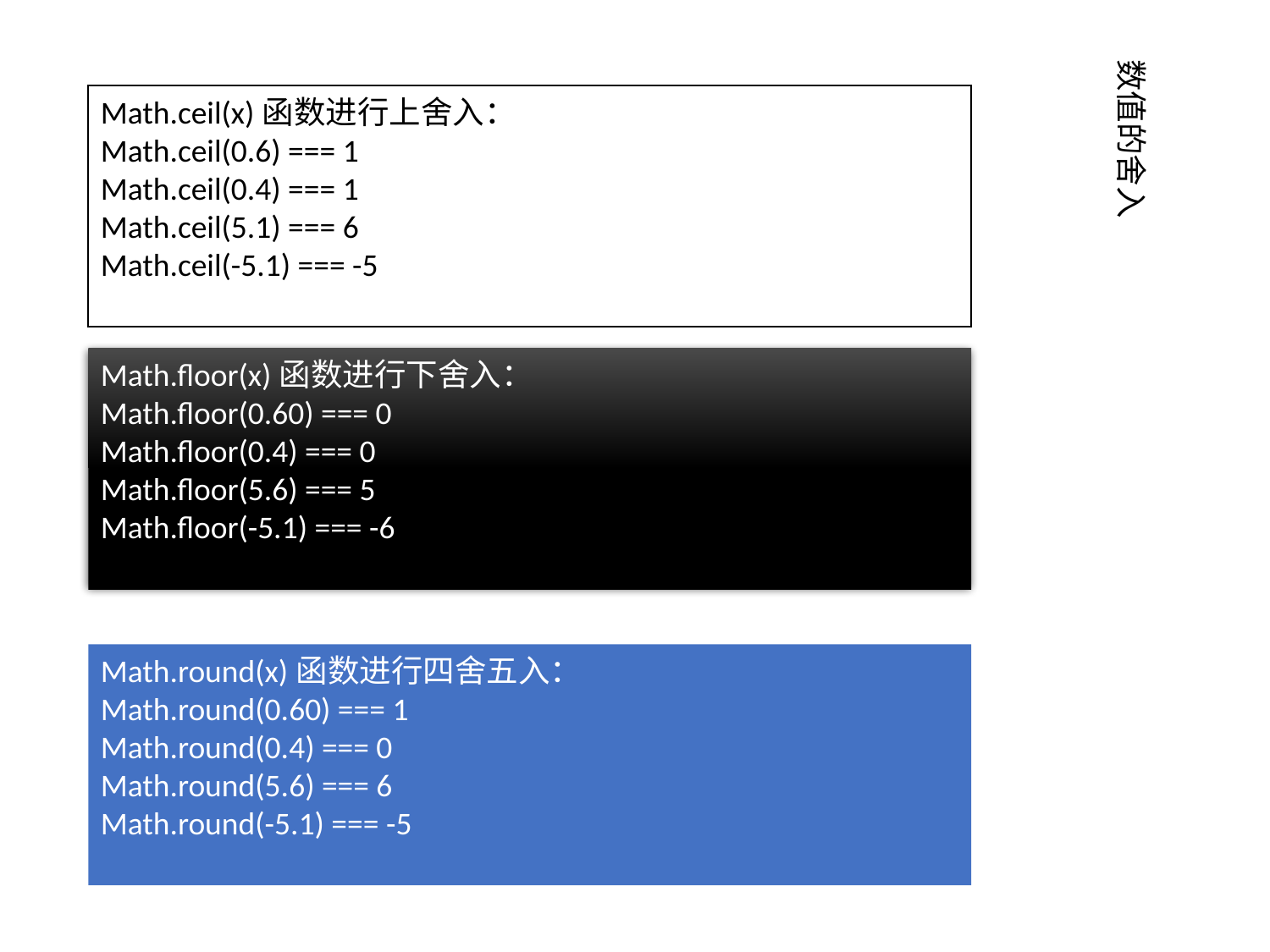

数值的舍入
Math.ceil(x)函数进行上舍入：
Math.ceil(0.6) === 1
Math.ceil(0.4) === 1
Math.ceil(5.1) === 6
Math.ceil(-5.1) === -5

Math.floor(x)函数进行下舍入：
Math.floor(0.60) === 0
Math.floor(0.4) === 0
Math.floor(5.6) === 5
Math.floor(-5.1) === -6

Math.round(x)函数进行四舍五入：
Math.round(0.60) === 1
Math.round(0.4) === 0
Math.round(5.6) === 6
Math.round(-5.1) === -5